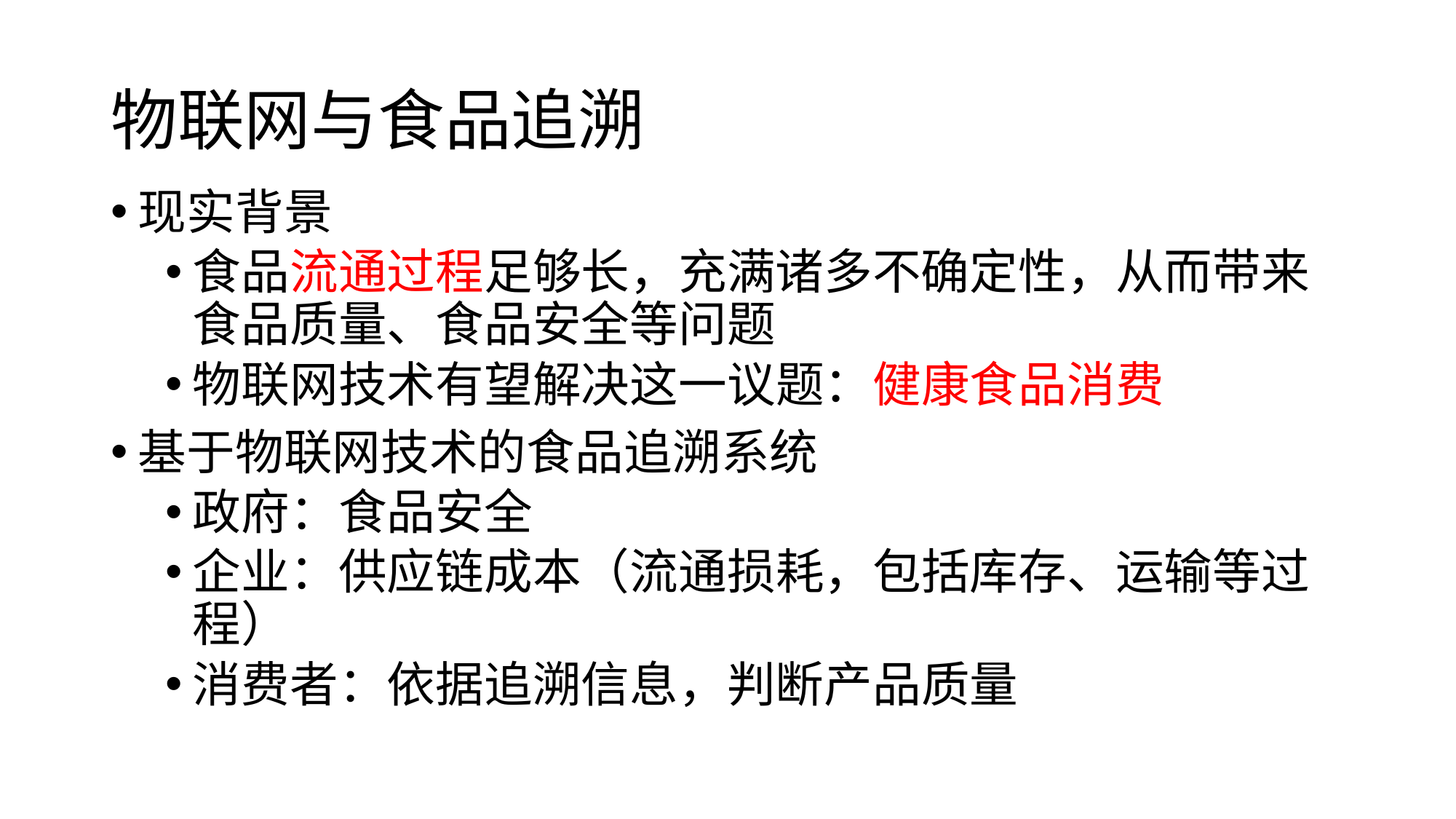

# 物联网与食品追溯
现实背景
食品流通过程足够长，充满诸多不确定性，从而带来食品质量、食品安全等问题
物联网技术有望解决这一议题：健康食品消费
基于物联网技术的食品追溯系统
政府：食品安全
企业：供应链成本（流通损耗，包括库存、运输等过程）
消费者：依据追溯信息，判断产品质量